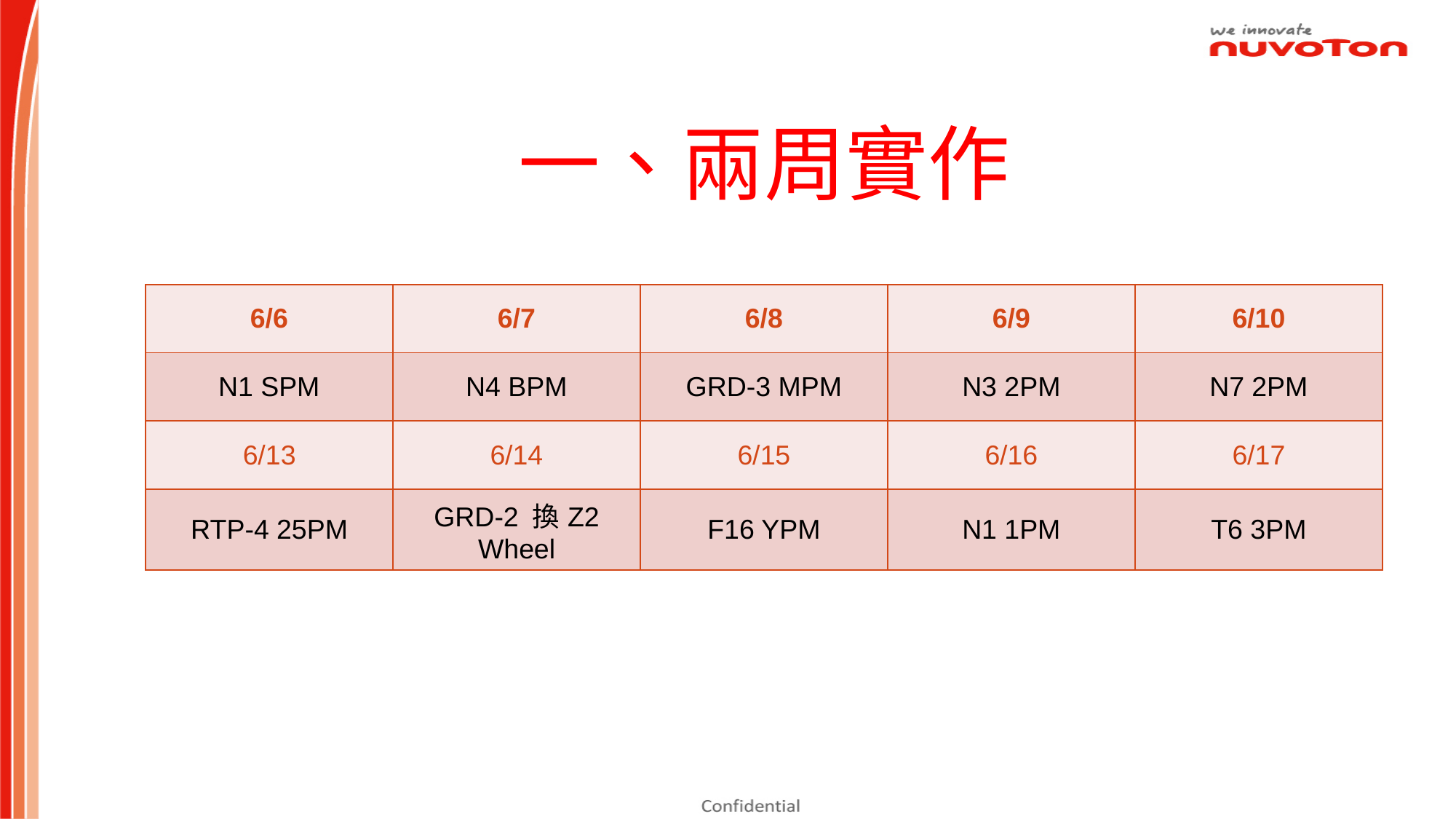

一、兩周實作
| 6/6 | 6/7 | 6/8 | 6/9 | 6/10 |
| --- | --- | --- | --- | --- |
| N1 SPM | N4 BPM | GRD-3 MPM | N3 2PM | N7 2PM |
| 6/13 | 6/14 | 6/15 | 6/16 | 6/17 |
| RTP-4 25PM | GRD-2 換Z2 Wheel | F16 YPM | N1 1PM | T6 3PM |